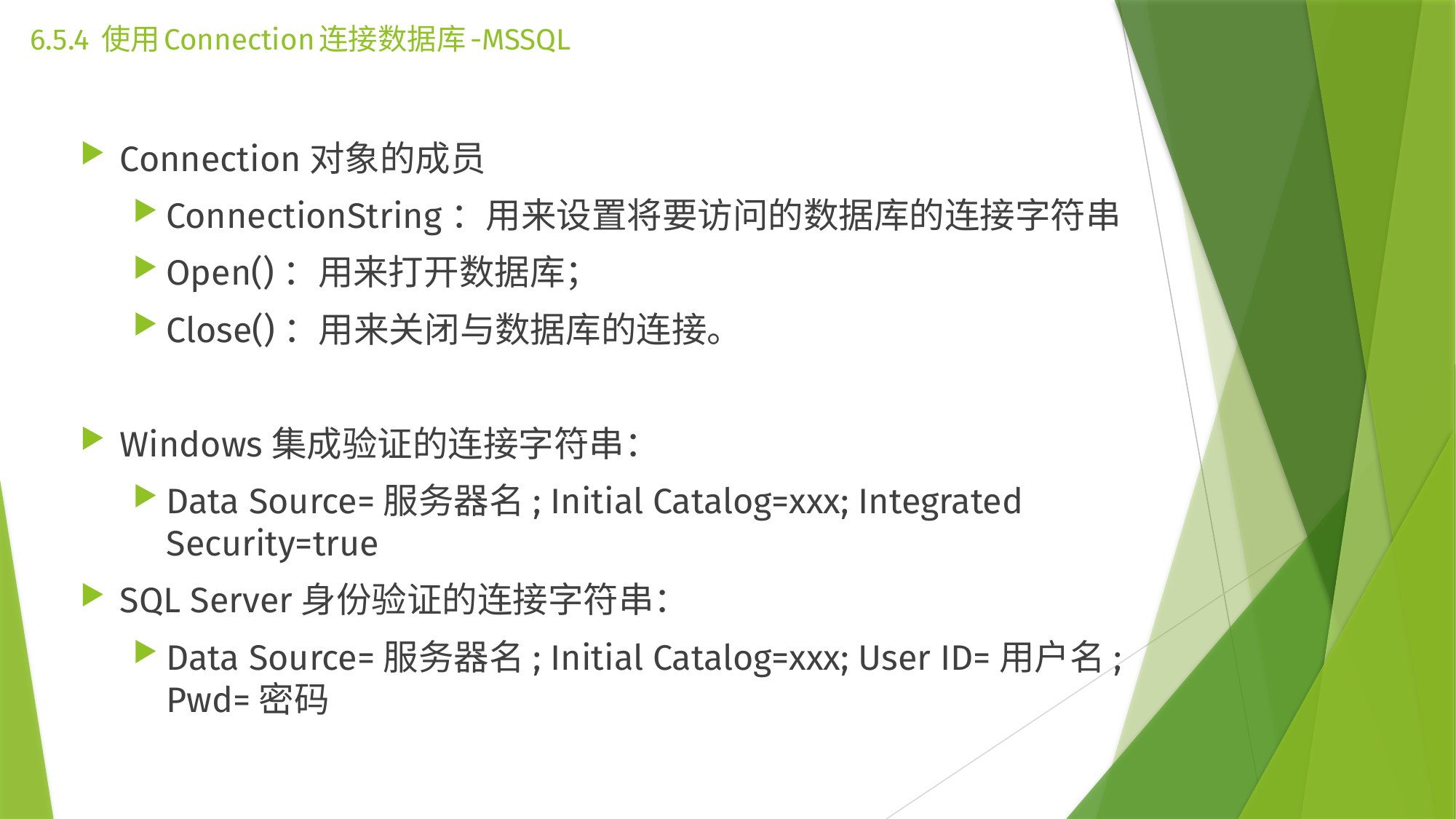

# 6.5.4 使用Connection连接数据库-MSSQL
Connection对象的成员
ConnectionString：用来设置将要访问的数据库的连接字符串
Open()：用来打开数据库；
Close()：用来关闭与数据库的连接。

Windows集成验证的连接字符串：
Data Source=服务器名; Initial Catalog=xxx; Integrated Security=true
SQL Server身份验证的连接字符串：
Data Source=服务器名; Initial Catalog=xxx; User ID=用户名; Pwd=密码